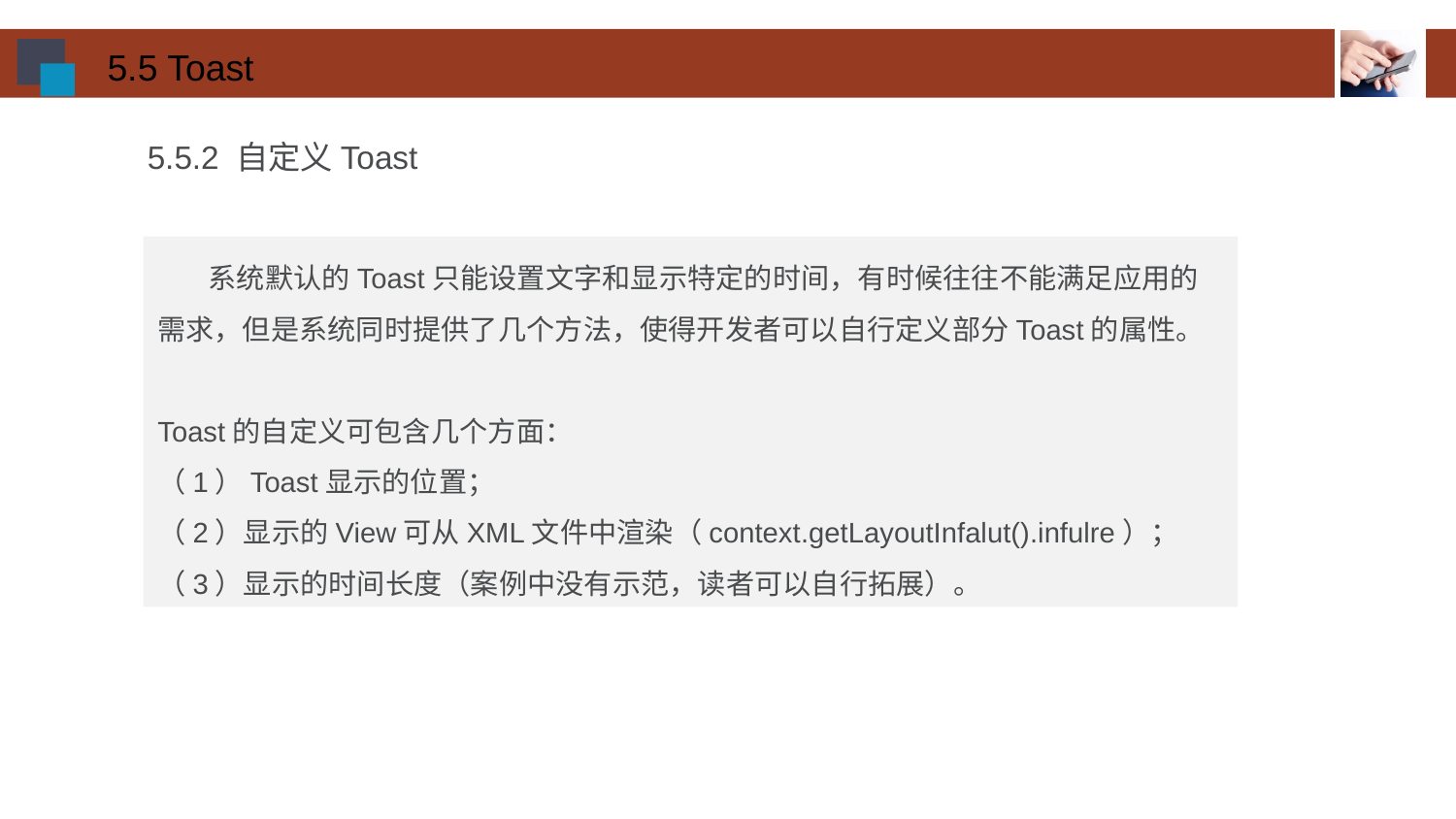

5.5 Toast

5.5.2 自定义Toast

       系统默认的Toast只能设置文字和显示特定的时间，有时候往往不能满足应用的需求，但是系统同时提供了几个方法，使得开发者可以自行定义部分Toast的属性。

Toast的自定义可包含几个方面：
（1）Toast显示的位置；
（2）显示的View可从XML文件中渲染（context.getLayoutInfalut().infulre）；
（3）显示的时间长度（案例中没有示范，读者可以自行拓展）。